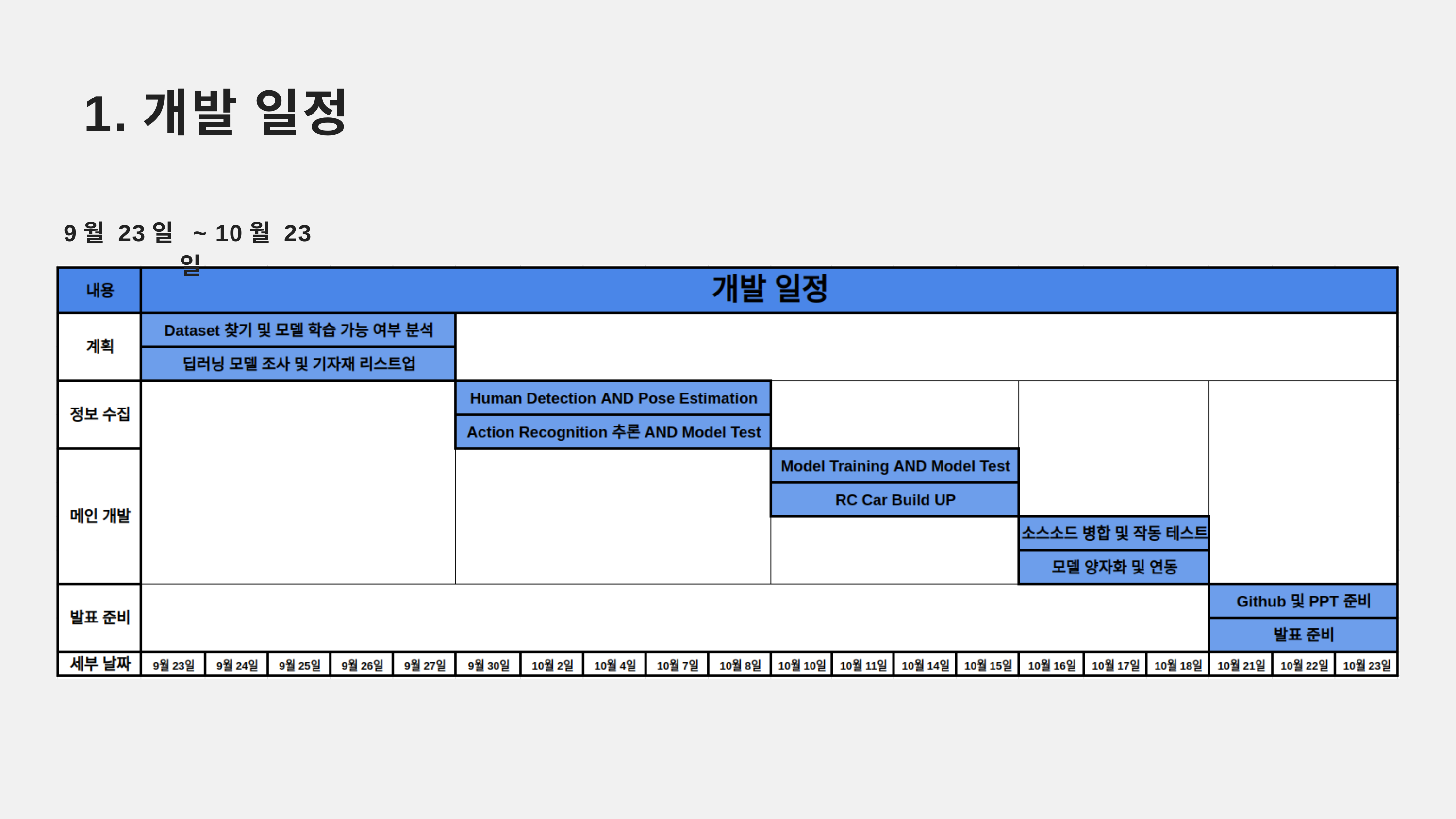

1.개발 일정
9월 23일  ~ 10월 23일